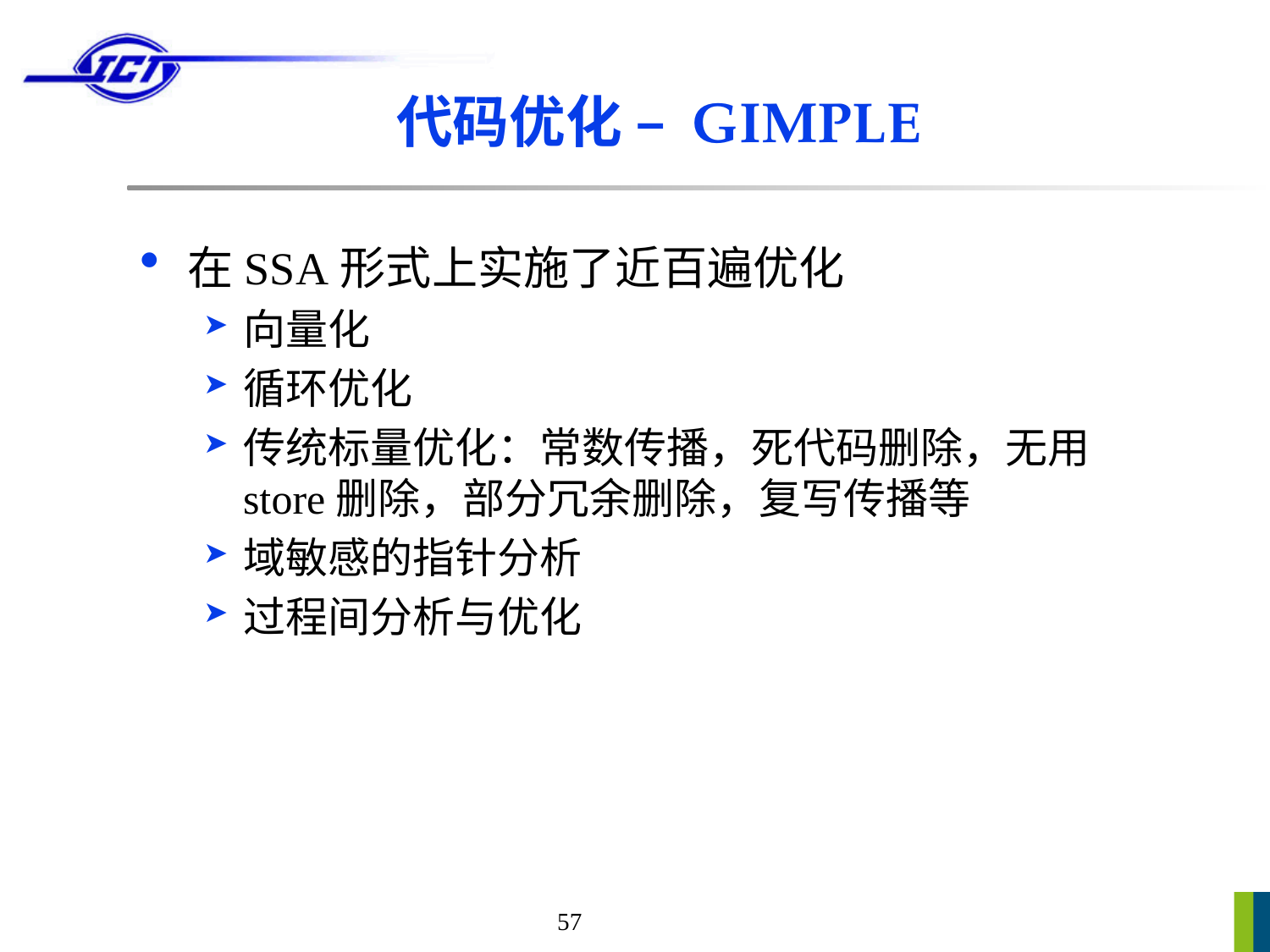

# 代码优化 – GIMPLE
在SSA形式上实施了近百遍优化
向量化
循环优化
传统标量优化：常数传播，死代码删除，无用store删除，部分冗余删除，复写传播等
域敏感的指针分析
过程间分析与优化